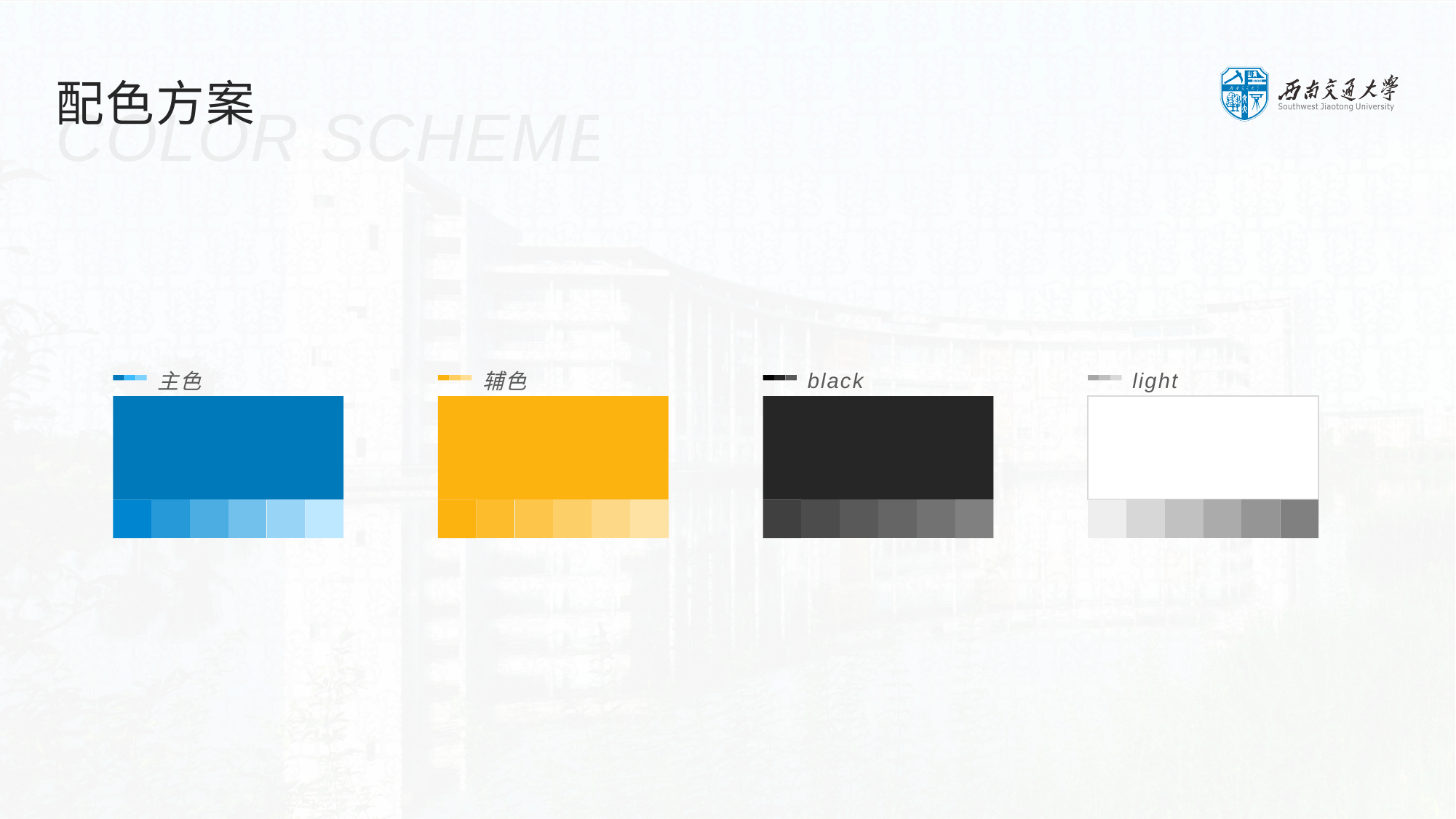

配色方案
COLOR SCHEME

black

light

辅色

主色